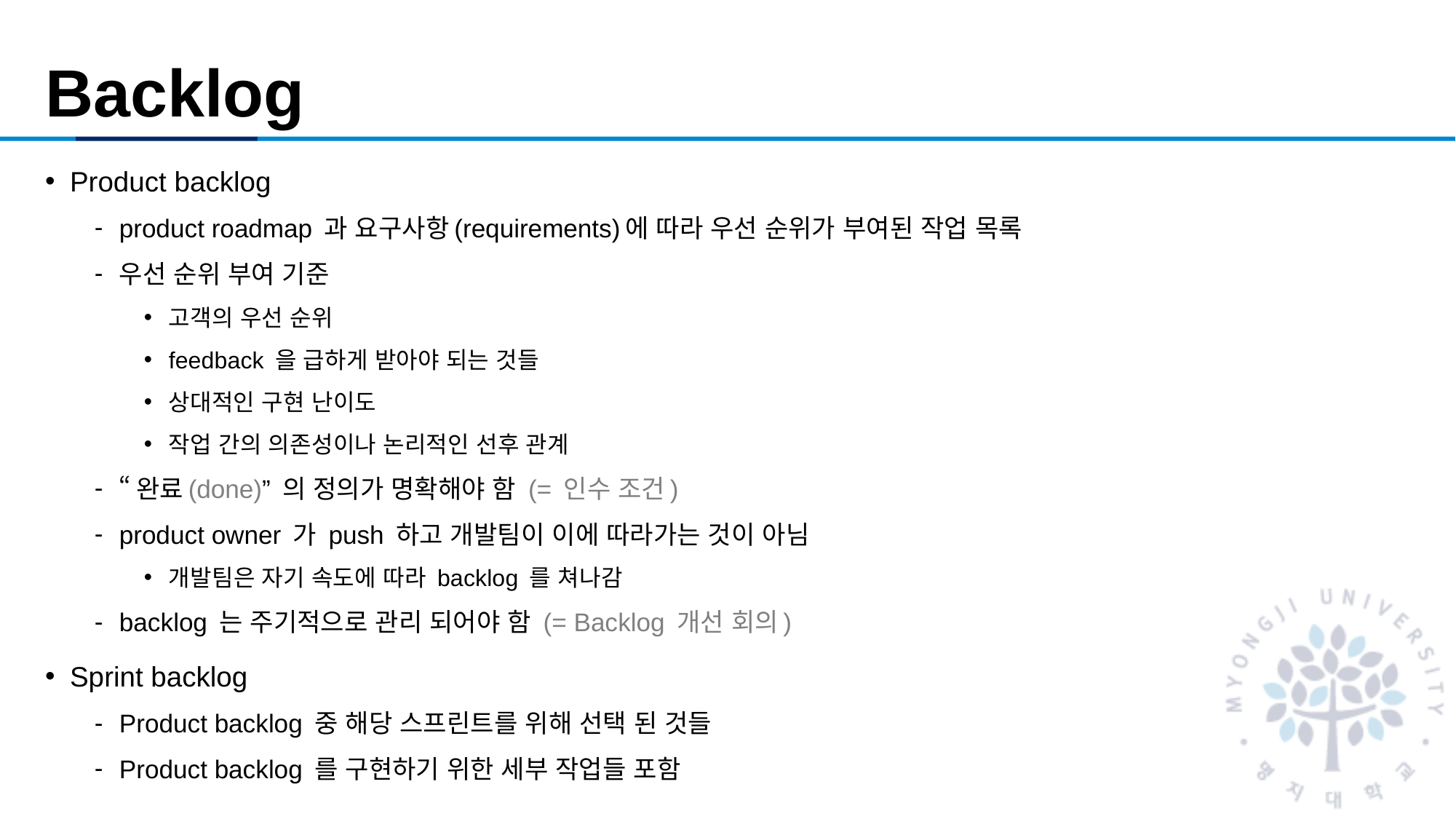

# Backlog
Product backlog
product roadmap 과 요구사항(requirements)에 따라 우선 순위가 부여된 작업 목록
우선 순위 부여 기준
고객의 우선 순위
feedback 을 급하게 받아야 되는 것들
상대적인 구현 난이도
작업 간의 의존성이나 논리적인 선후 관계
“완료(done)” 의 정의가 명확해야 함 (= 인수 조건)
product owner 가 push 하고 개발팀이 이에 따라가는 것이 아님
개발팀은 자기 속도에 따라 backlog 를 쳐나감
backlog 는 주기적으로 관리 되어야 함 (= Backlog 개선 회의)
Sprint backlog
Product backlog 중 해당 스프린트를 위해 선택 된 것들
Product backlog 를 구현하기 위한 세부 작업들 포함